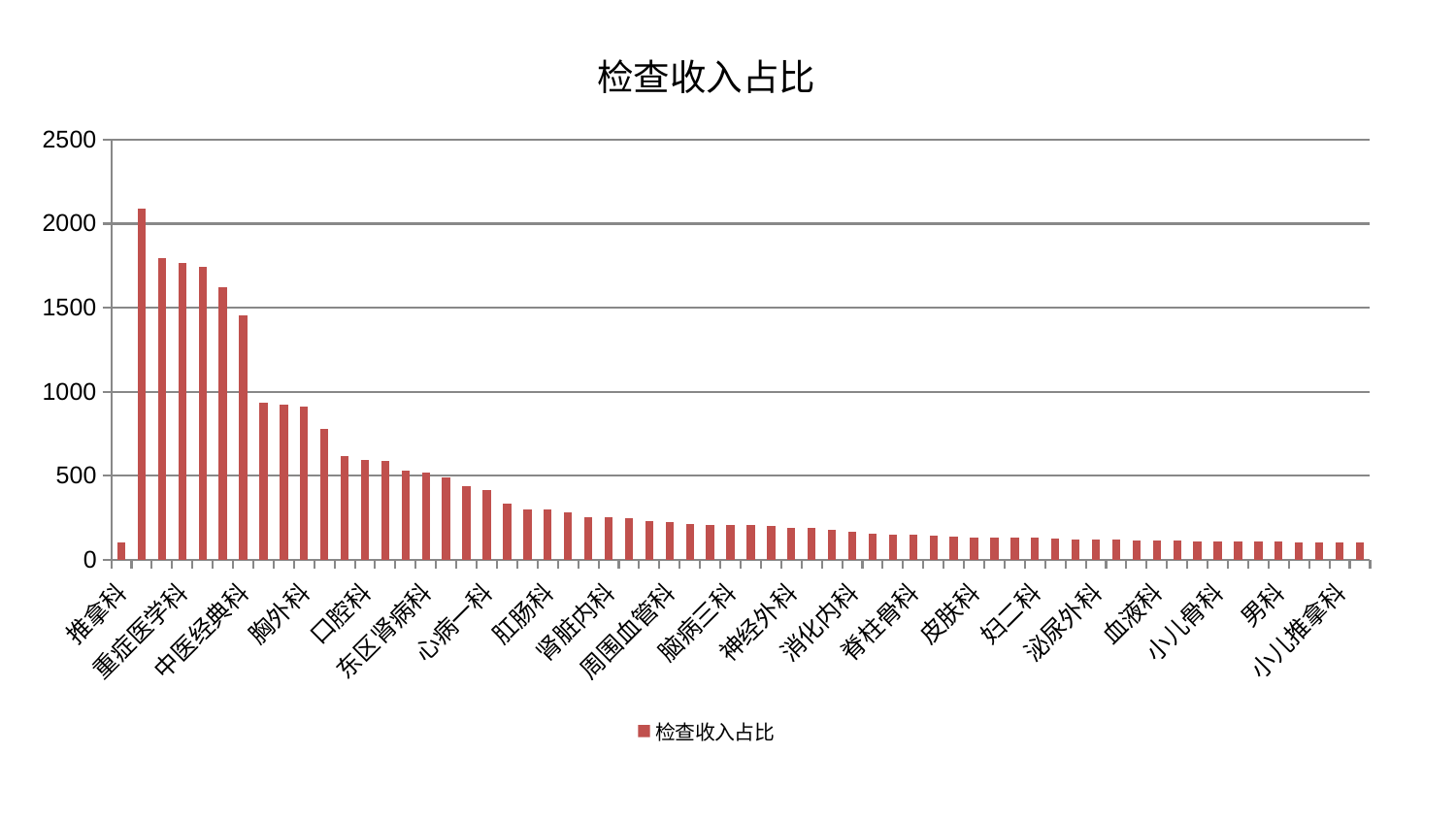

### Chart: 检查收入占比

| Category | 检查收入占比 |
|---|---|
| 推拿科 | 100.0 |
| 呼吸内科 | 2090.543206271154 |
| 脑病二科 | 1794.8394693913265 |
| 重症医学科 | 1766.7652538137177 |
| 针灸科 | 1741.6849779881722 |
| 产科 | 1619.9832405703141 |
| 中医经典科 | 1454.2697337094614 |
| 心病三科 | 933.6608389805142 |
| 综合内科 | 923.9592124455951 |
| 胸外科 | 913.5279573891405 |
| 西区重症医学科 | 778.637351290136 |
| 耳鼻喉科 | 617.397664022409 |
| 口腔科 | 592.813126727763 |
| 脾胃科消化科合并 | 586.4481831130456 |
| 微创骨科 | 528.6752560642344 |
| 东区肾病科 | 519.1538212085178 |
| 风湿病科 | 489.32886076374075 |
| 创伤骨科 | 435.4821479530463 |
| 心病一科 | 416.76422892617273 |
| 治未病中心 | 336.3235212477027 |
| 肾病科 | 300.3685075032755 |
| 肛肠科 | 296.88382913452756 |
| 心病二科 | 281.06945717615065 |
| 脑病一科 | 255.7436888948695 |
| 肾脏内科 | 255.21954812312555 |
| 乳腺甲状腺外科 | 244.923399679451 |
| 妇科妇二科合并 | 230.6021659279807 |
| 周围血管科 | 224.8275350178413 |
| 心病四科 | 210.43156609495273 |
| 显微骨科 | 209.50923550301118 |
| 脑病三科 | 207.7427843039764 |
| 肿瘤内科 | 205.6623635078374 |
| 肝胆外科 | 200.6893213281086 |
| 神经外科 | 191.5431452828487 |
| 脾胃病科 | 191.4799757432999 |
| 身心医学科 | 176.24913448466137 |
| 消化内科 | 166.63403138227304 |
| 内分泌科 | 156.89516310997442 |
| 运动损伤骨科 | 150.44522546183995 |
| 脊柱骨科 | 146.91003477505885 |
| 美容皮肤科 | 144.1905422531139 |
| 东区重症医学科 | 136.55912545390714 |
| 皮肤科 | 134.12477379585403 |
| 康复科 | 132.834505624138 |
| 神经内科 | 132.11694726902667 |
| 妇二科 | 132.06081671228486 |
| 普通外科 | 127.2418752295276 |
| 肝病科 | 123.01283561818286 |
| 泌尿外科 | 119.53375618771213 |
| 老年医学科 | 117.47617502804596 |
| 医院 | 116.99652974481918 |
| 血液科 | 115.33123336734944 |
| 骨科 | 113.92099622460671 |
| 眼科 | 110.3190042792886 |
| 小儿骨科 | 108.58272783892053 |
| 妇科 | 108.3258641037838 |
| 中医外治中心 | 107.75437890869524 |
| 男科 | 105.9436838114562 |
| 儿科 | 101.50288713397559 |
| 心血管内科 | 101.44046322201785 |
| 小儿推拿科 | 101.14283196058373 |
| 关节骨科 | 100.68667216298165 |
35